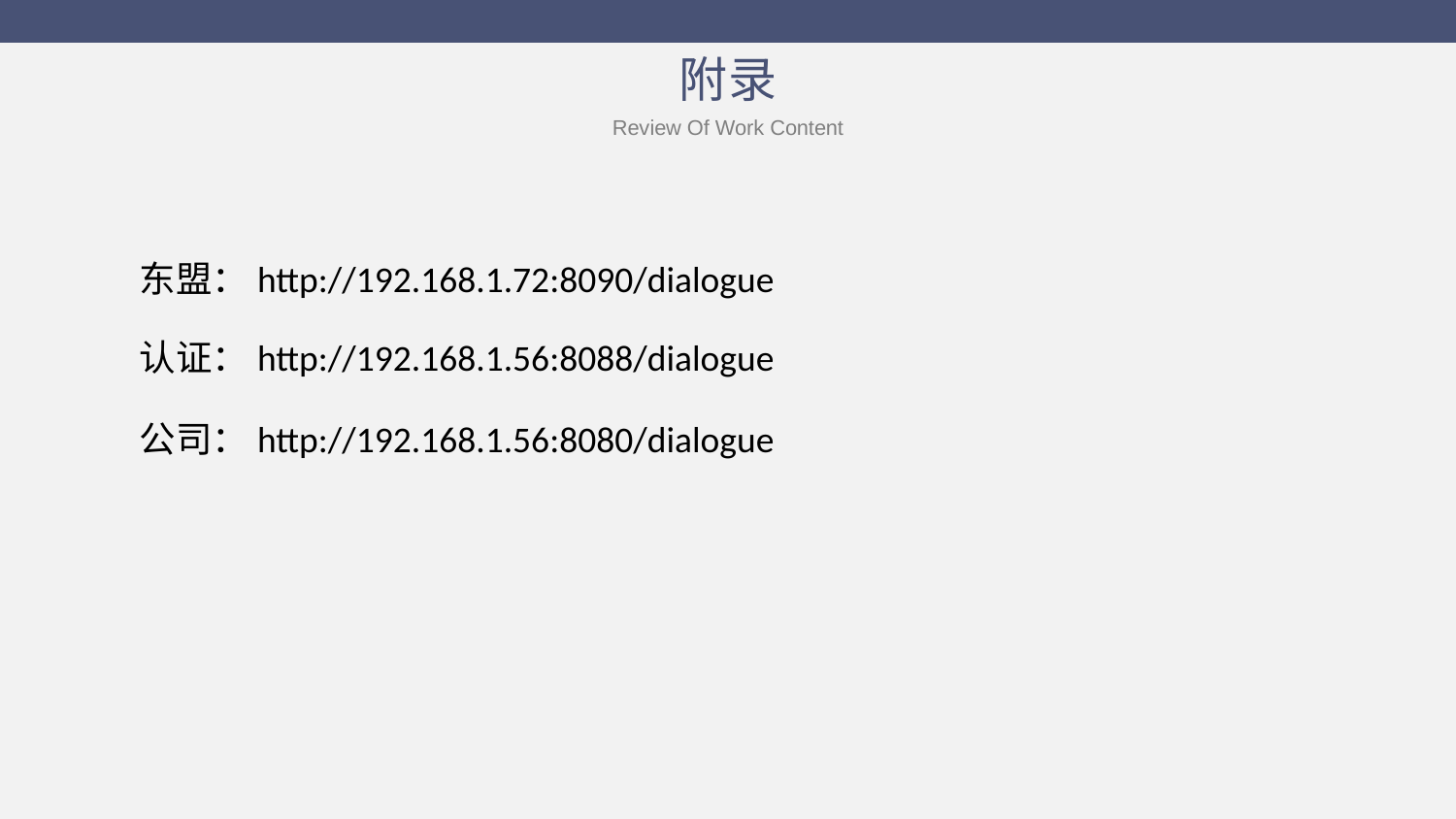

附录
Review Of Work Content
东盟：http://192.168.1.72:8090/dialogue
认证：http://192.168.1.56:8088/dialogue
公司：http://192.168.1.56:8080/dialogue